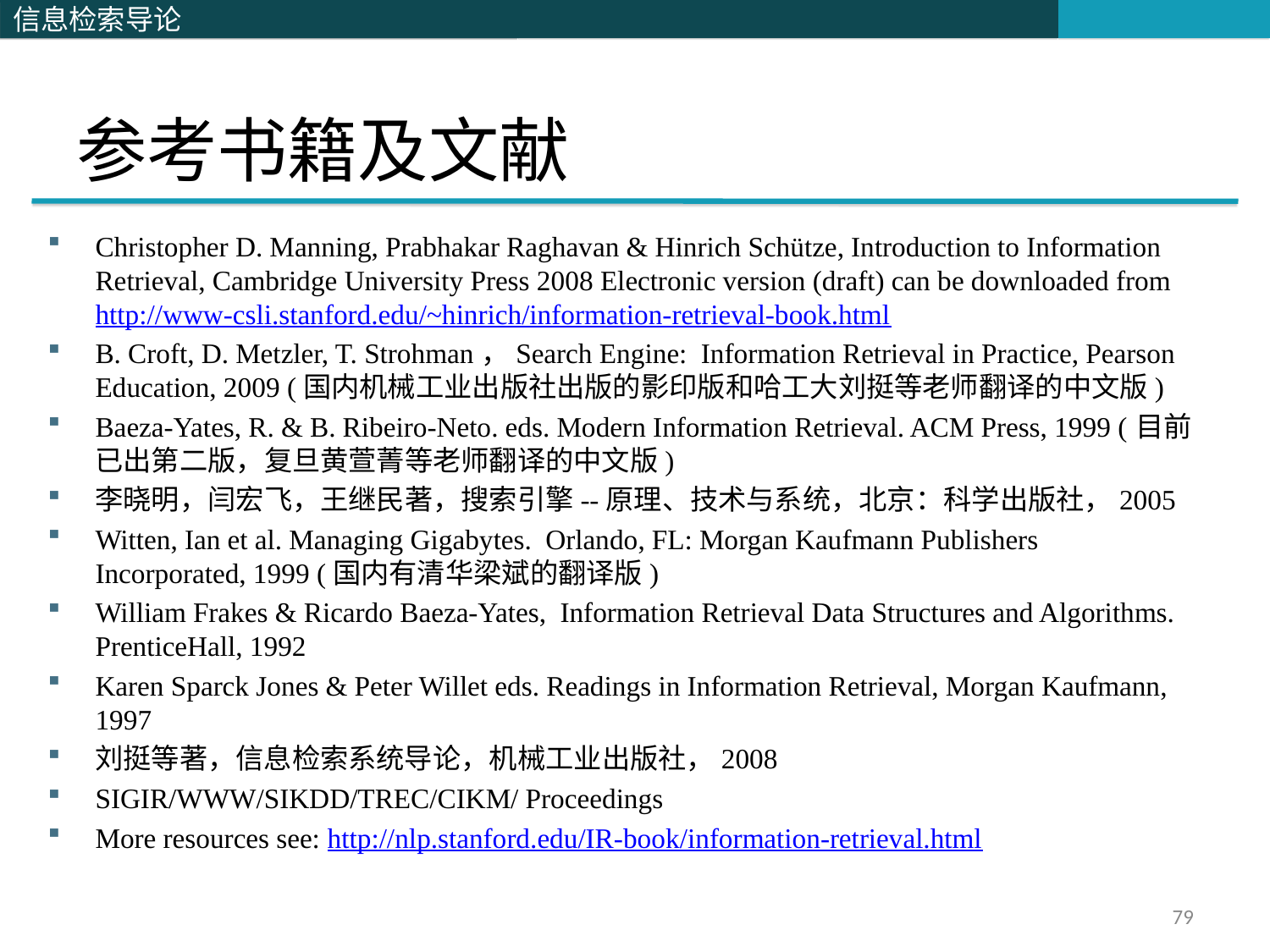

# 参考书籍及文献
Christopher D. Manning, Prabhakar Raghavan & Hinrich Schütze, Introduction to Information Retrieval, Cambridge University Press 2008 Electronic version (draft) can be downloaded from http://www-csli.stanford.edu/~hinrich/information-retrieval-book.html
B. Croft, D. Metzler, T. Strohman，Search Engine:  Information Retrieval in Practice, Pearson Education, 2009 (国内机械工业出版社出版的影印版和哈工大刘挺等老师翻译的中文版)
Baeza-Yates, R. & B. Ribeiro-Neto. eds. Modern Information Retrieval. ACM Press, 1999 (目前已出第二版，复旦黄萱菁等老师翻译的中文版)
李晓明，闫宏飞，王继民著，搜索引擎--原理、技术与系统，北京：科学出版社，2005
Witten, Ian et al. Managing Gigabytes.  Orlando, FL: Morgan Kaufmann Publishers Incorporated, 1999 (国内有清华梁斌的翻译版)
William Frakes & Ricardo Baeza-Yates,  Information Retrieval Data Structures and Algorithms. PrenticeHall, 1992
Karen Sparck Jones & Peter Willet eds. Readings in Information Retrieval, Morgan Kaufmann, 1997
刘挺等著，信息检索系统导论，机械工业出版社，2008
SIGIR/WWW/SIKDD/TREC/CIKM/ Proceedings
More resources see: http://nlp.stanford.edu/IR-book/information-retrieval.html
79